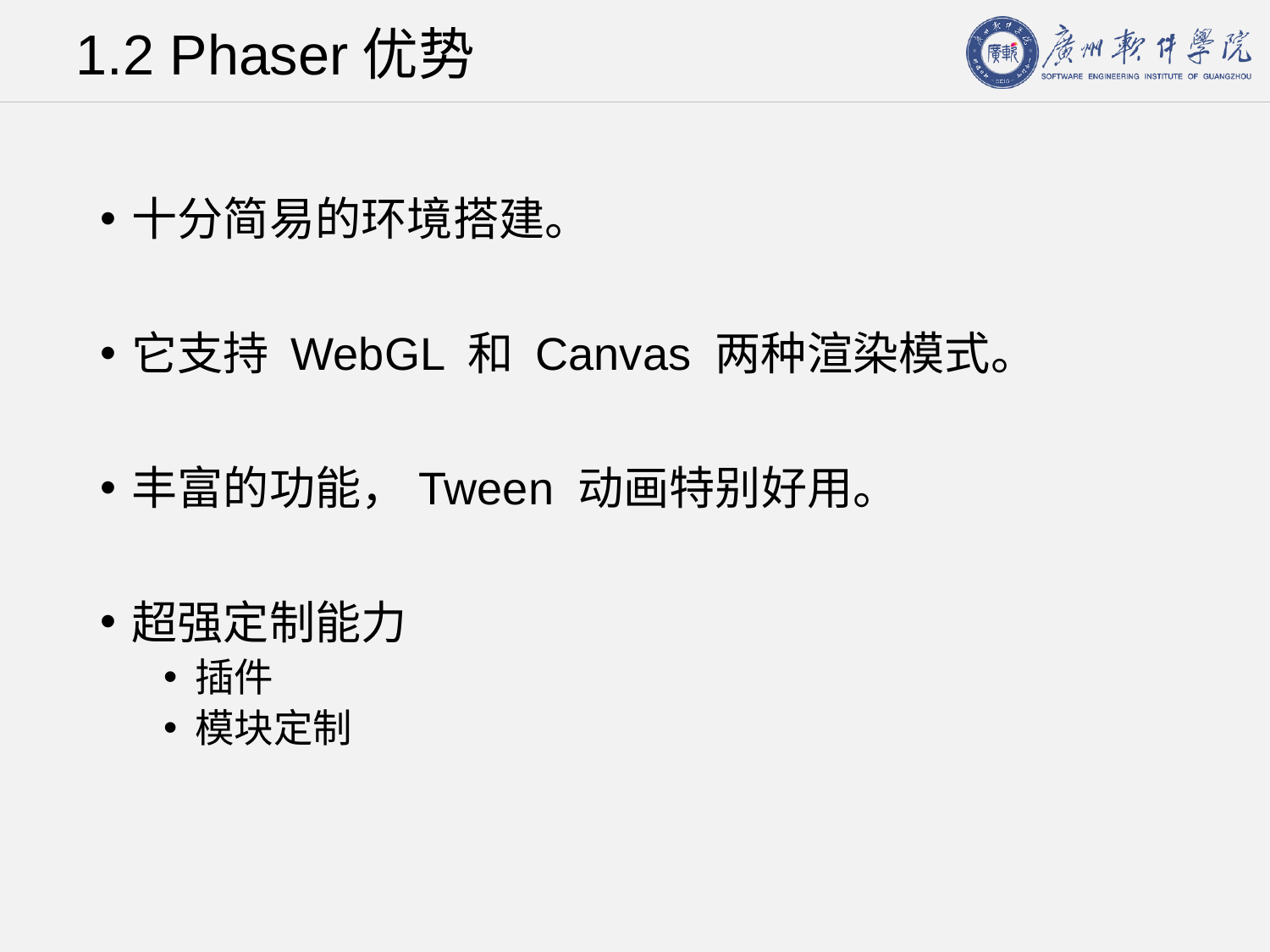

# 1.2 Phaser优势
十分简易的环境搭建。

它支持 WebGL 和 Canvas 两种渲染模式。

丰富的功能，Tween 动画特别好用。

超强定制能力
插件
模块定制